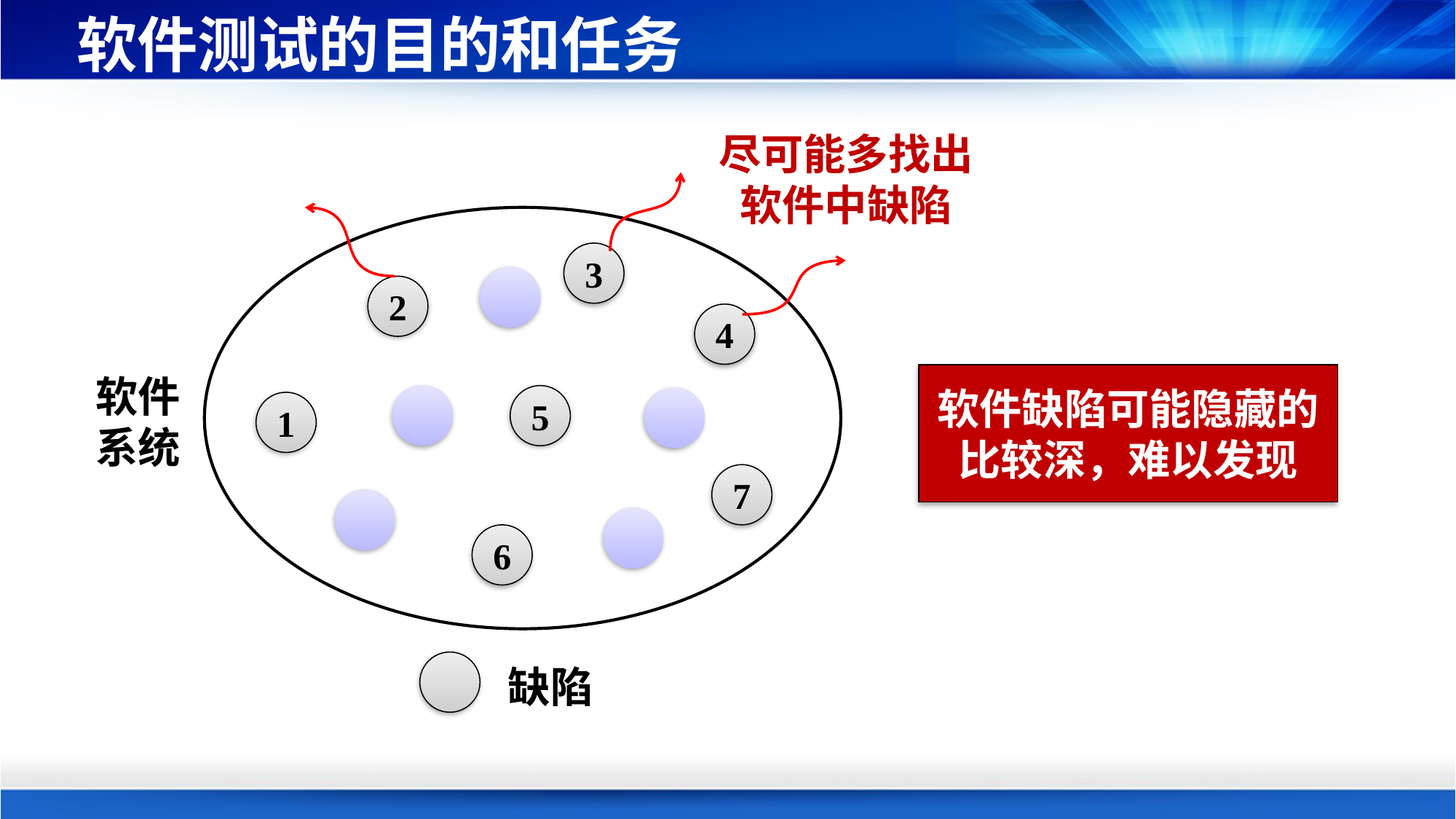

# 软件测试的目的和任务
尽可能多找出软件中缺陷

3

2
4
软件系统
软件缺陷可能隐藏的比较深，难以发现

5

1
7

6

缺陷